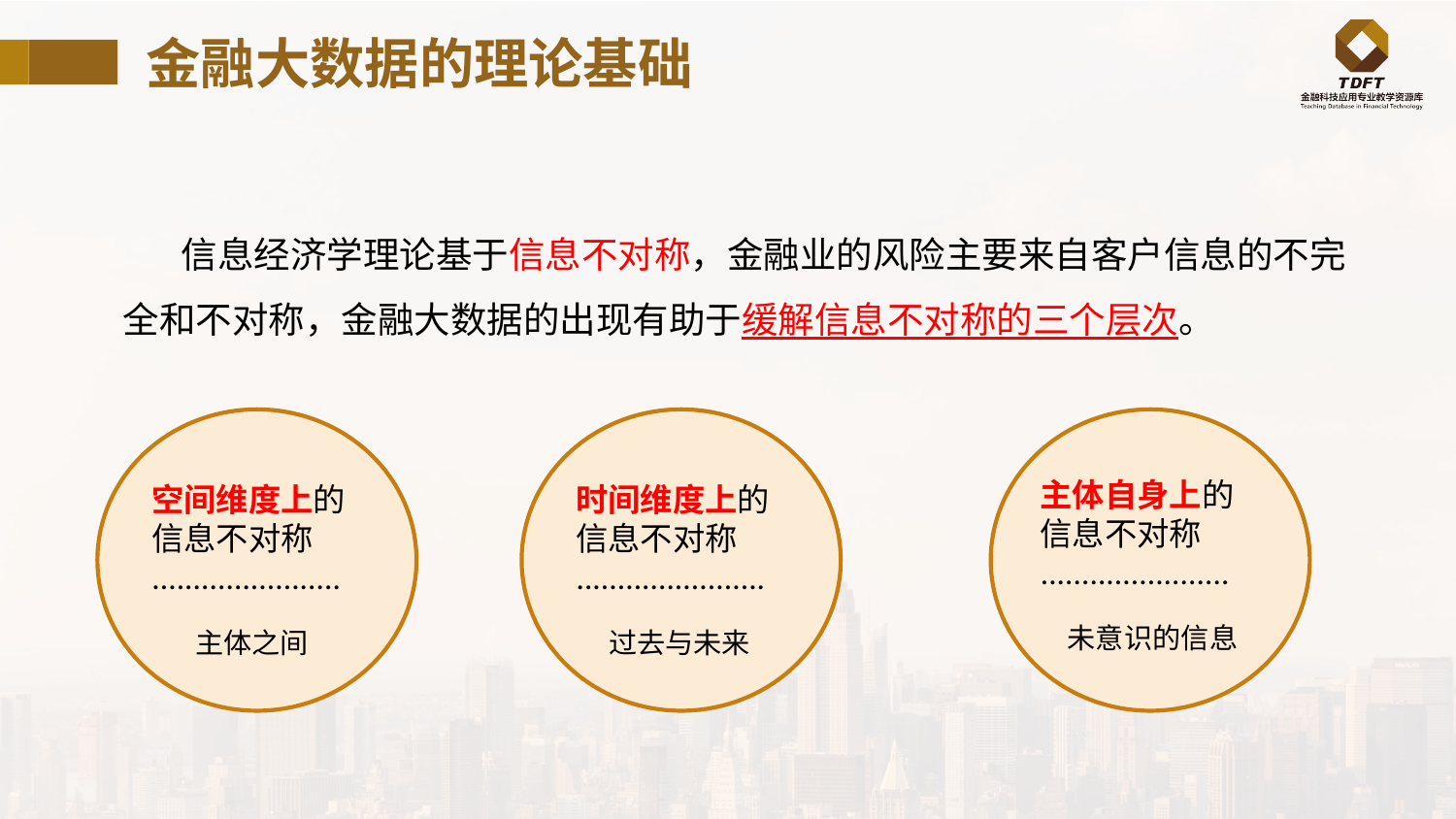

# 金融大数据的理论基础

      信息经济学理论基于信息不对称，金融业的风险主要来自客户信息的不完全和不对称，金融大数据的出现有助于缓解信息不对称的三个层次。

主体自身上的
信息不对称
.......................

    未意识的信息
空间维度上的
信息不对称
.......................

       主体之间

时间维度上的
信息不对称
.......................

     过去与未来